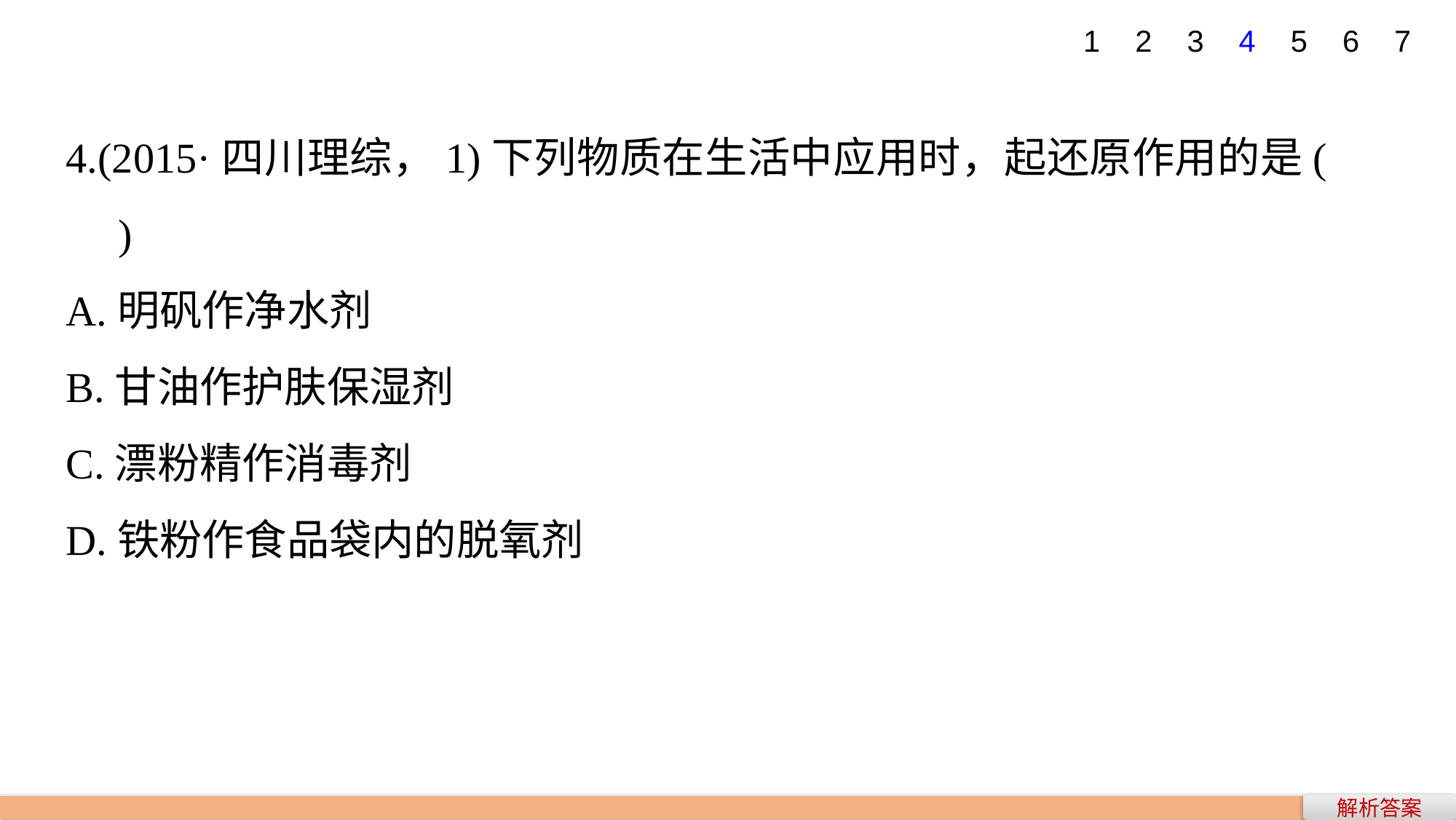

1
2
3
4
5
6
7
4.(2015·四川理综，1)下列物质在生活中应用时，起还原作用的是(　　)
A.明矾作净水剂
B.甘油作护肤保湿剂
C.漂粉精作消毒剂
D.铁粉作食品袋内的脱氧剂
解析答案